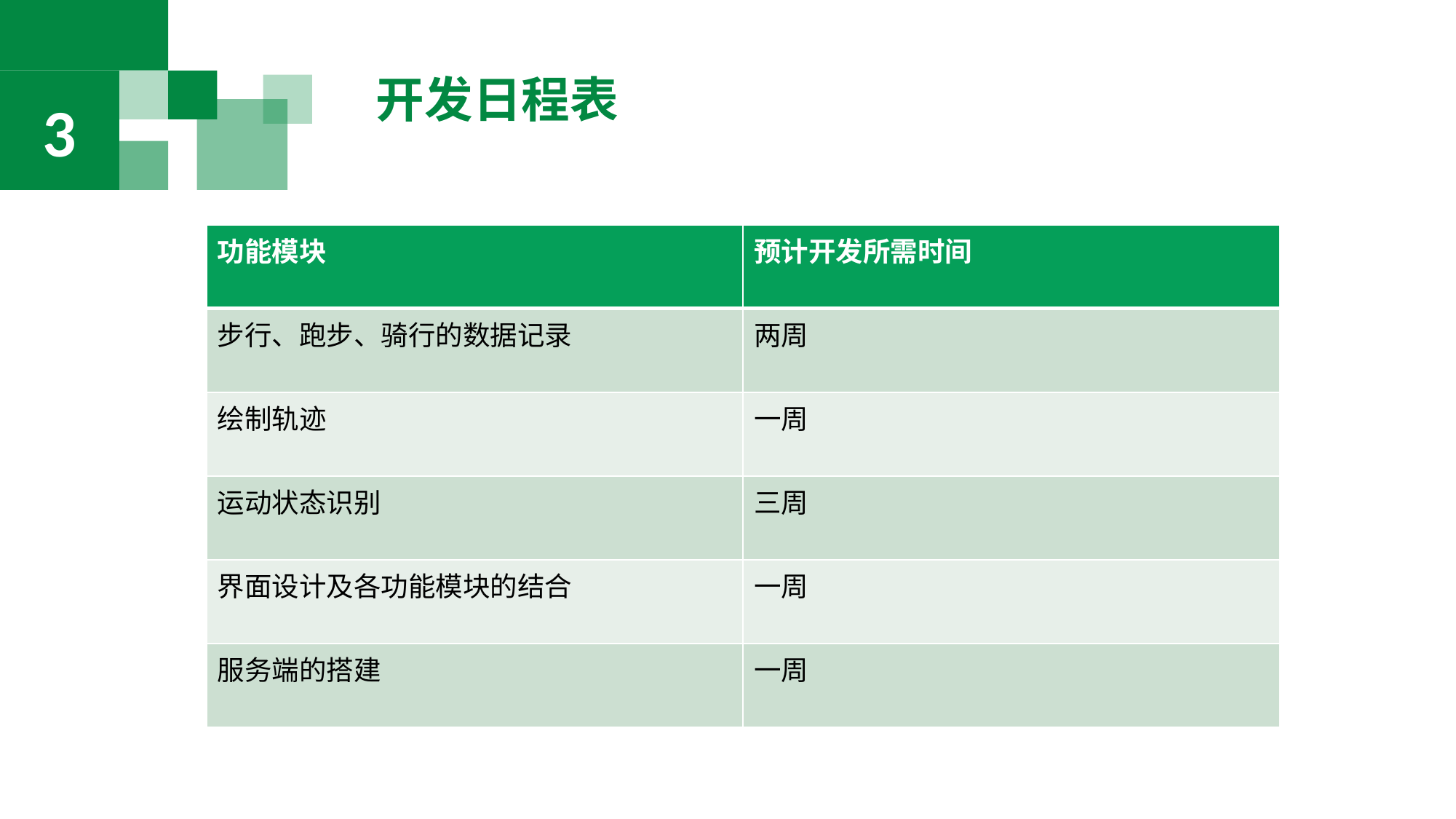

3
开发日程表
| 功能模块 | 预计开发所需时间 |
| --- | --- |
| 步行、跑步、骑行的数据记录 | 两周 |
| 绘制轨迹 | 一周 |
| 运动状态识别 | 三周 |
| 界面设计及各功能模块的结合 | 一周 |
| 服务端的搭建 | 一周 |